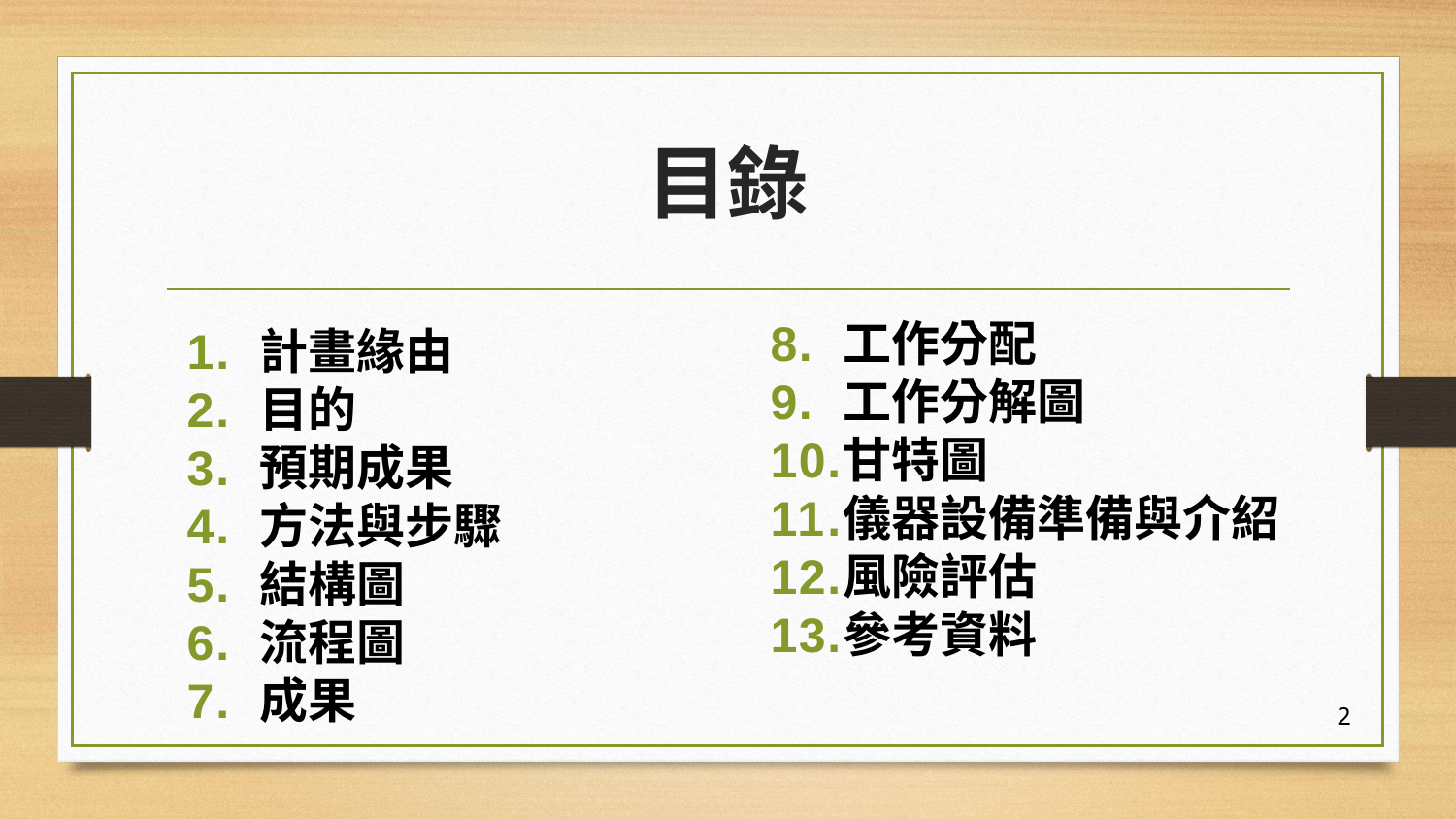

# 目錄
計畫緣由
目的
預期成果
方法與步驟
結構圖
流程圖
成果
工作分配
工作分解圖
甘特圖
儀器設備準備與介紹
風險評估
參考資料
2